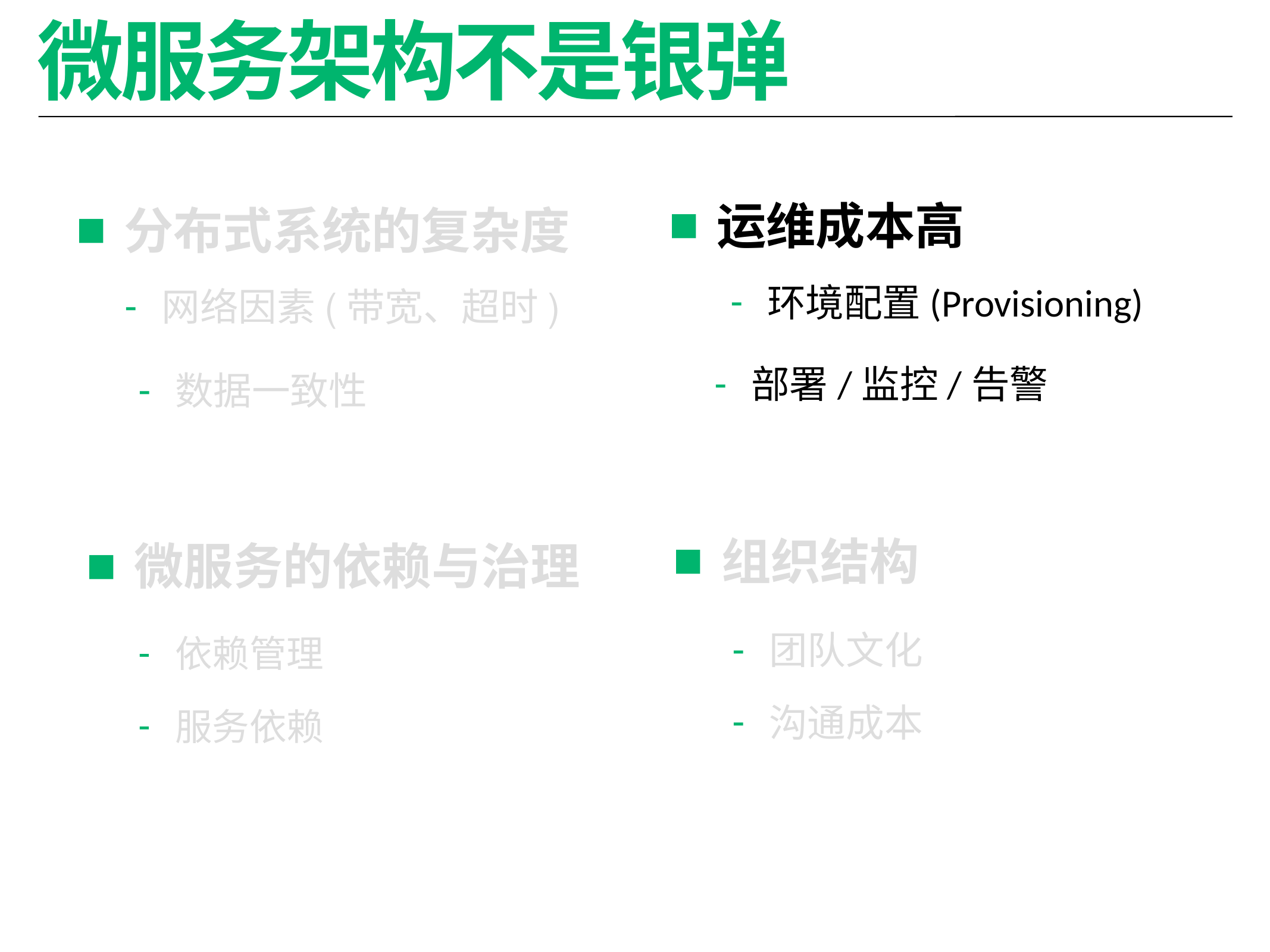

# 微服务架构不是银弹
运维成本高
环境配置(Provisioning)
部署/监控/告警
分布式系统的复杂度
网络因素(带宽、超时)
数据一致性
组织结构
微服务的依赖与治理
团队文化
依赖管理
沟通成本
服务依赖
57